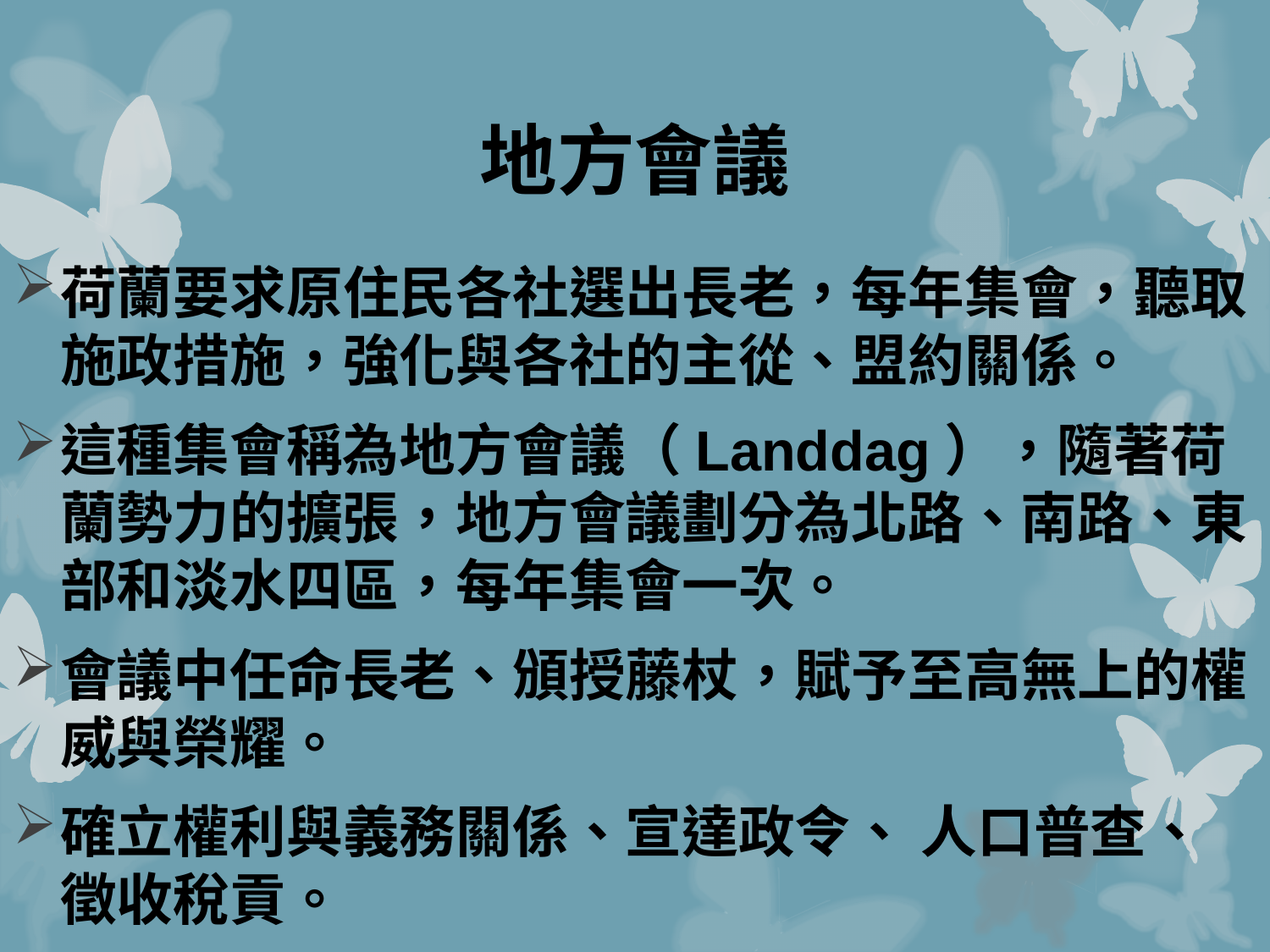

# 地方會議
荷蘭要求原住民各社選出長老，每年集會，聽取施政措施，強化與各社的主從、盟約關係。
這種集會稱為地方會議（Landdag），隨著荷蘭勢力的擴張，地方會議劃分為北路、南路、東部和淡水四區，每年集會一次。
會議中任命長老、頒授藤杖，賦予至高無上的權威與榮耀。
確立權利與義務關係、宣達政令、 人口普查、徵收稅貢。